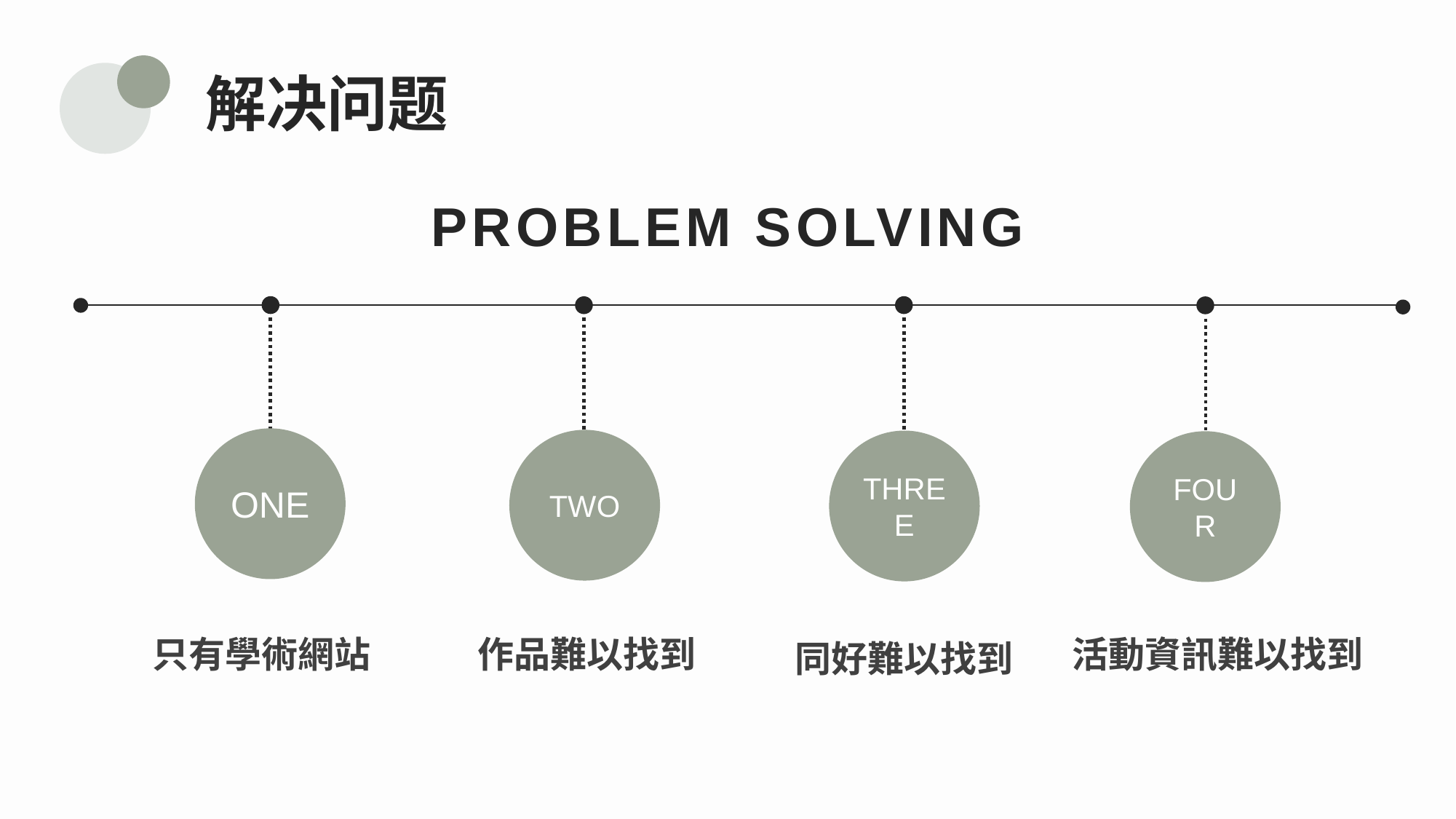

解决问题
PROBLEM SOLVING

ONE
TWO
THREE
FOUR
活動資訊難以找到
作品難以找到
只有學術網站
同好難以找到